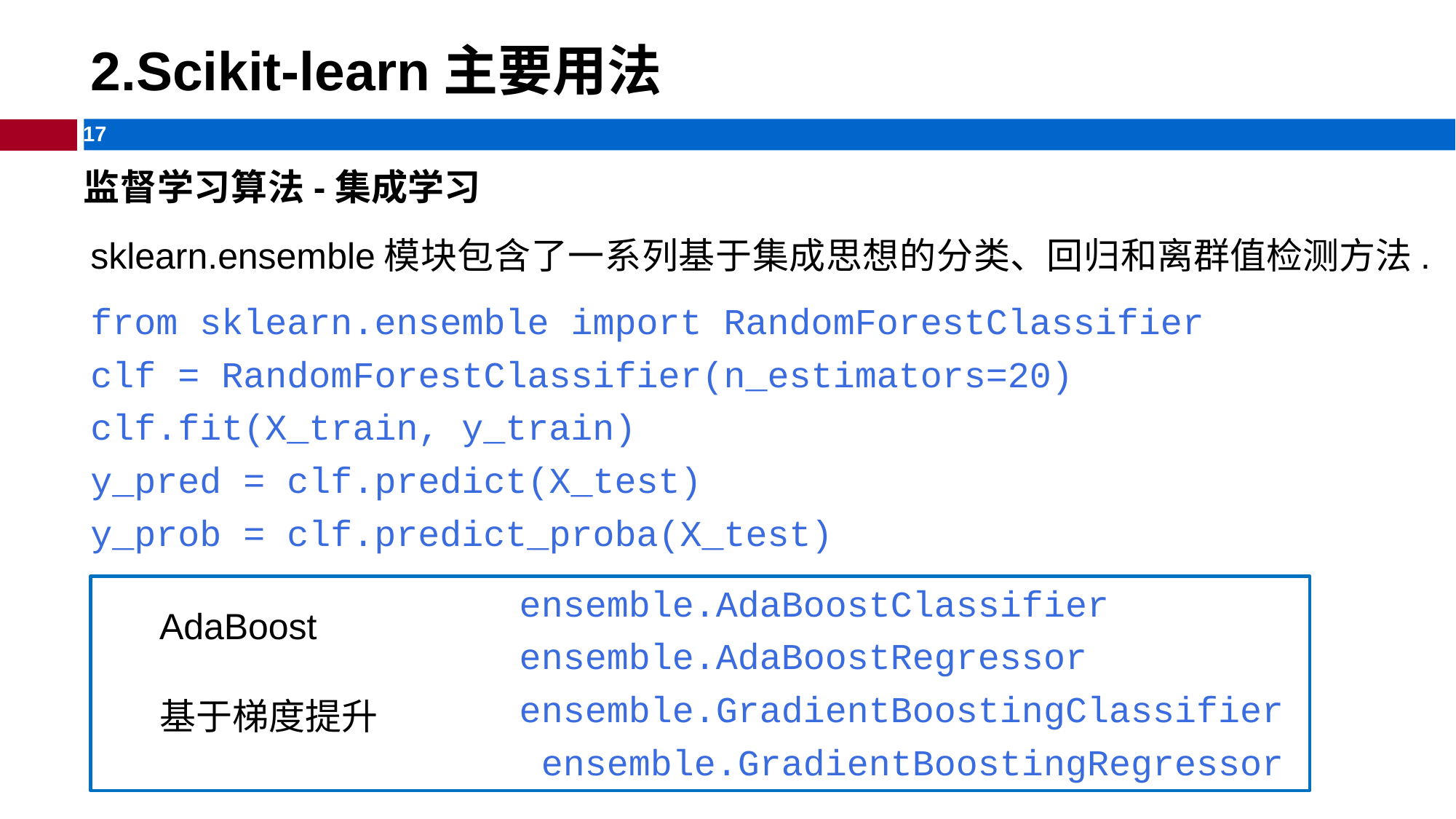

# 2.Scikit-learn主要用法
监督学习算法-集成学习
sklearn.ensemble模块包含了一系列基于集成思想的分类、回归和离群值检测方法.
from sklearn.ensemble import RandomForestClassifier
clf = RandomForestClassifier(n_estimators=20)  clf.fit(X_train, y_train)
y_pred = clf.predict(X_test)
y_prob = clf.predict_proba(X_test)
ensemble.AdaBoostClassifier  ensemble.AdaBoostRegressor  ensemble.GradientBoostingClassifier  ensemble.GradientBoostingRegressor

AdaBoost

基于梯度提升